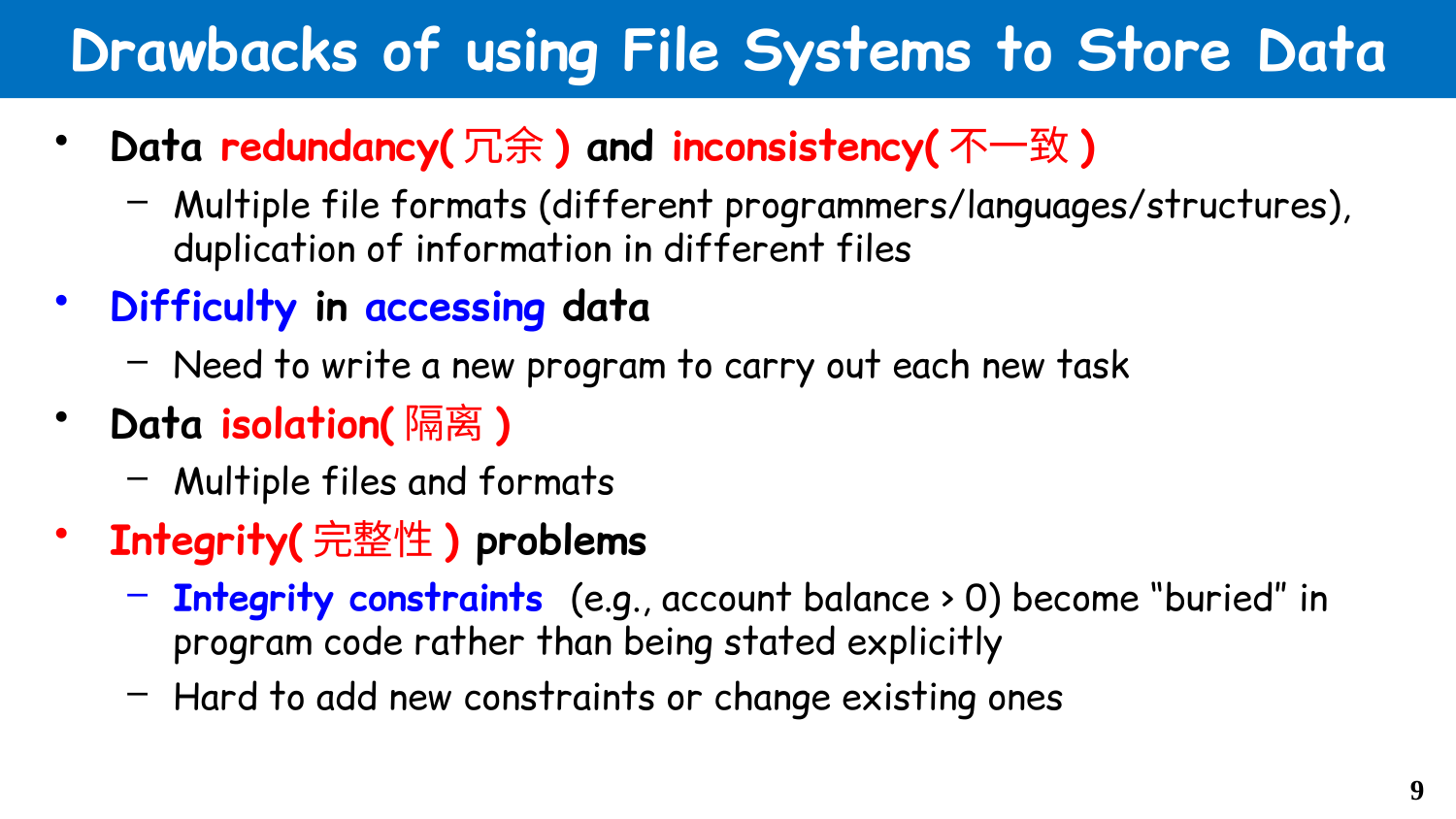

# Drawbacks of using File Systems to Store Data
Data redundancy(冗余) and inconsistency(不一致)
Multiple file formats (different programmers/languages/structures), duplication of information in different files
Difficulty in accessing data
Need to write a new program to carry out each new task
Data isolation(隔离)
Multiple files and formats
Integrity(完整性) problems
Integrity constraints  (e.g., account balance > 0) become “buried” in program code rather than being stated explicitly
Hard to add new constraints or change existing ones